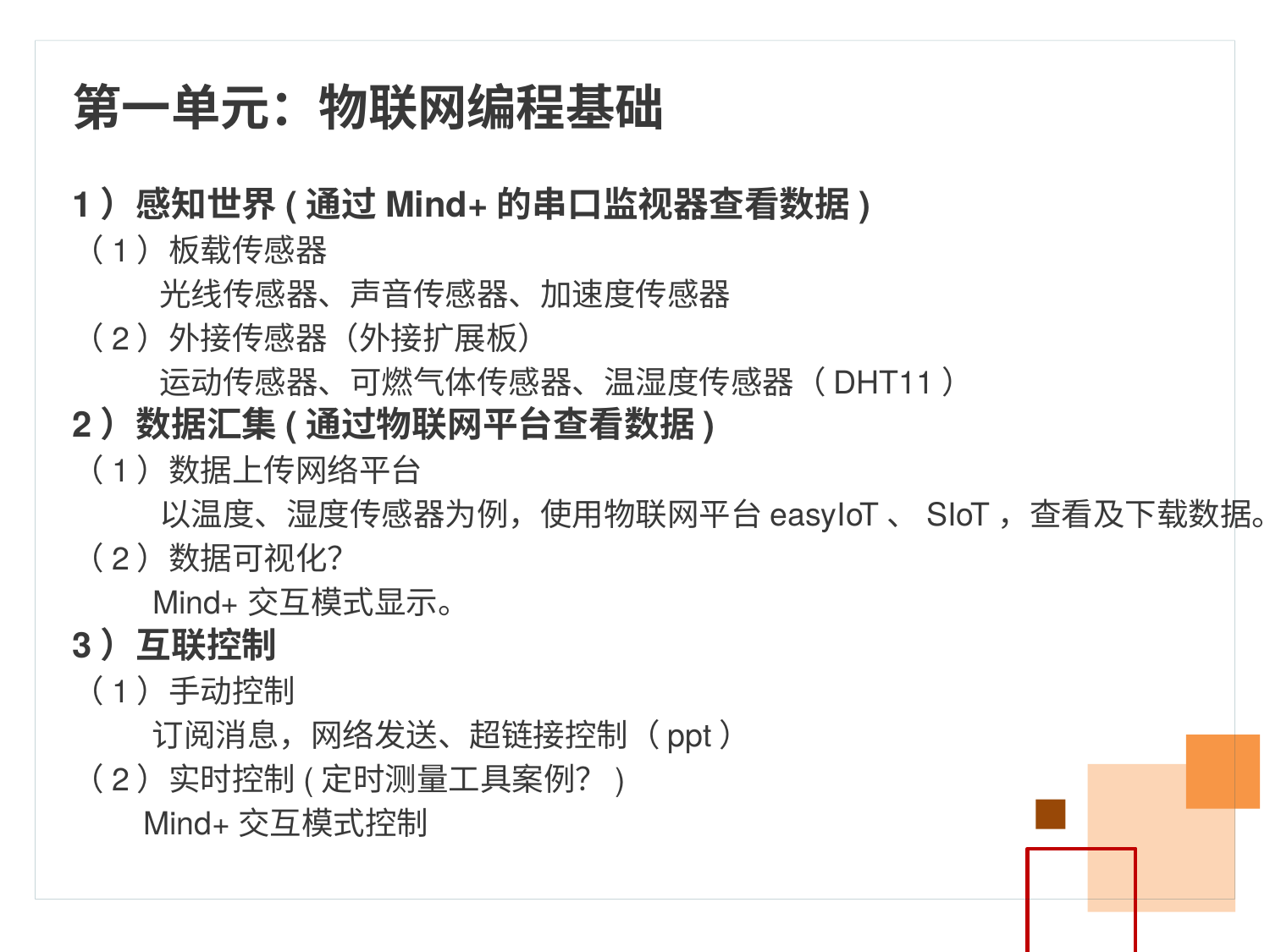

第一单元：物联网编程基础

1）感知世界(通过Mind+的串口监视器查看数据)
（1）板载传感器
           光线传感器、声音传感器、加速度传感器
（2）外接传感器（外接扩展板）
           运动传感器、可燃气体传感器、温湿度传感器（DHT11）
2）数据汇集(通过物联网平台查看数据)
（1）数据上传网络平台
           以温度、湿度传感器为例，使用物联网平台easyIoT、SIoT，查看及下载数据。
（2）数据可视化？
         Mind+交互模式显示。
3）互联控制
（1）手动控制
          订阅消息，网络发送、超链接控制（ppt）
（2）实时控制(定时测量工具案例？)
        Mind+交互模式控制